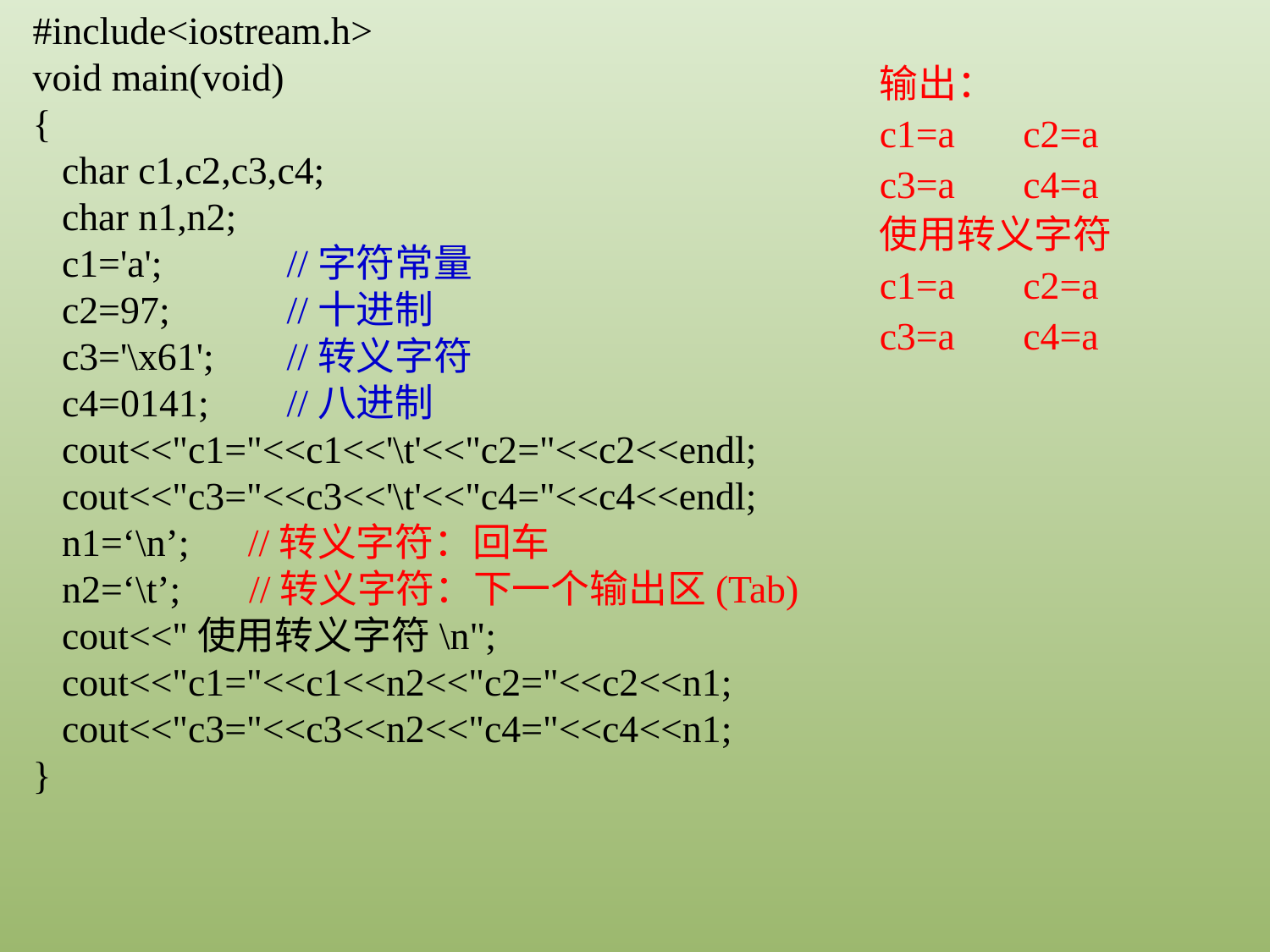

#include<iostream.h>
void main(void)
{
   char c1,c2,c3,c4;
   char n1,n2;
   c1='a';	//字符常量
   c2=97;	//十进制
   c3='\x61';	//转义字符
   c4=0141;	//八进制
   cout<<"c1="<<c1<<'\t'<<"c2="<<c2<<endl;
   cout<<"c3="<<c3<<'\t'<<"c4="<<c4<<endl;
   n1=‘\n’;      //转义字符：回车
   n2=‘\t’;       //转义字符：下一个输出区(Tab)
   cout<<"使用转义字符\n";
   cout<<"c1="<<c1<<n2<<"c2="<<c2<<n1;
   cout<<"c3="<<c3<<n2<<"c4="<<c4<<n1;
}
输出：
c1=a       c2=a
c3=a       c4=a
使用转义字符
c1=a       c2=a
c3=a       c4=a
42